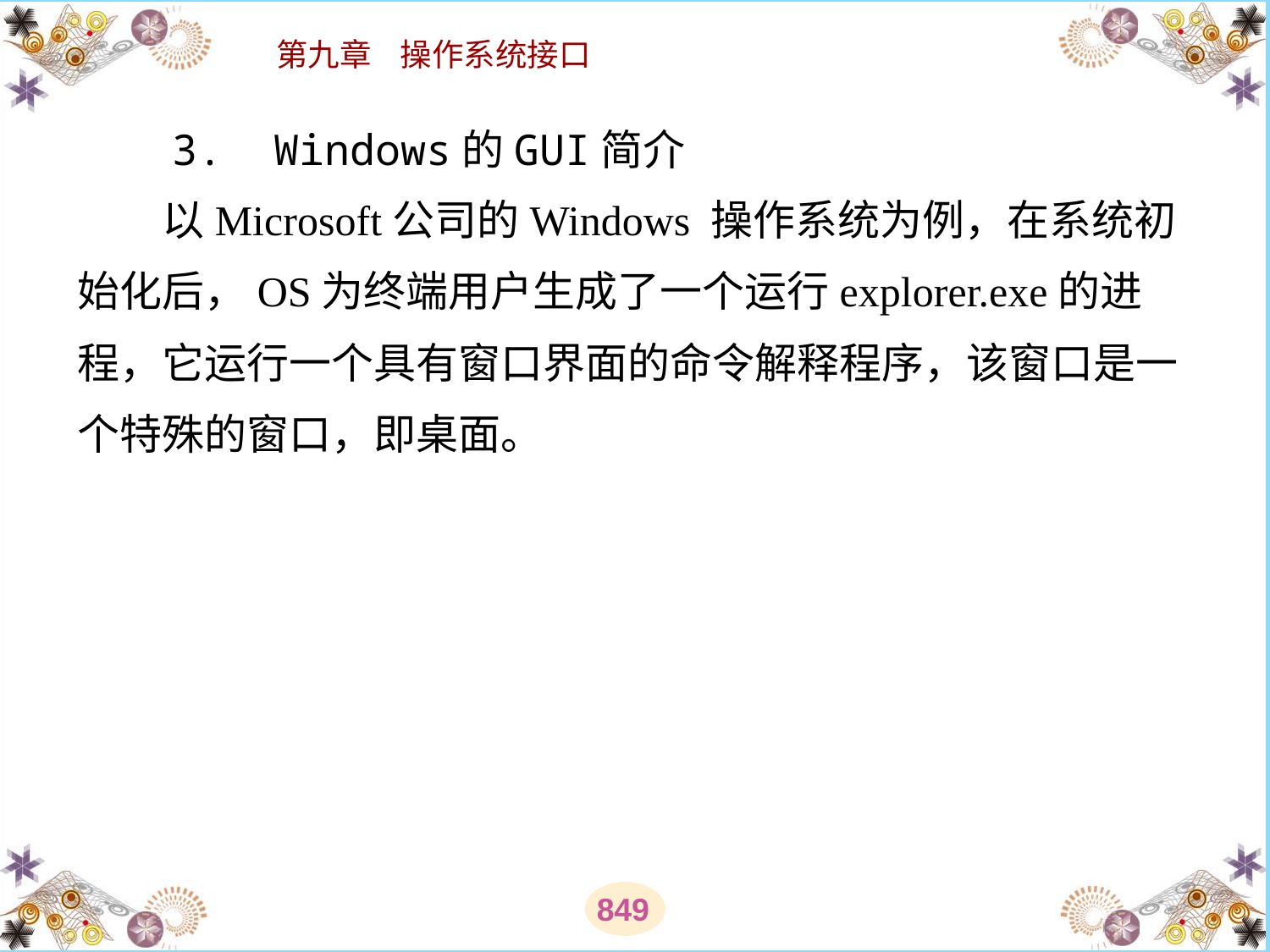

# 3.  Windows的GUI简介 　　以Microsoft公司的Windows 操作系统为例，在系统初始化后，OS为终端用户生成了一个运行explorer.exe的进程，它运行一个具有窗口界面的命令解释程序，该窗口是一个特殊的窗口，即桌面。